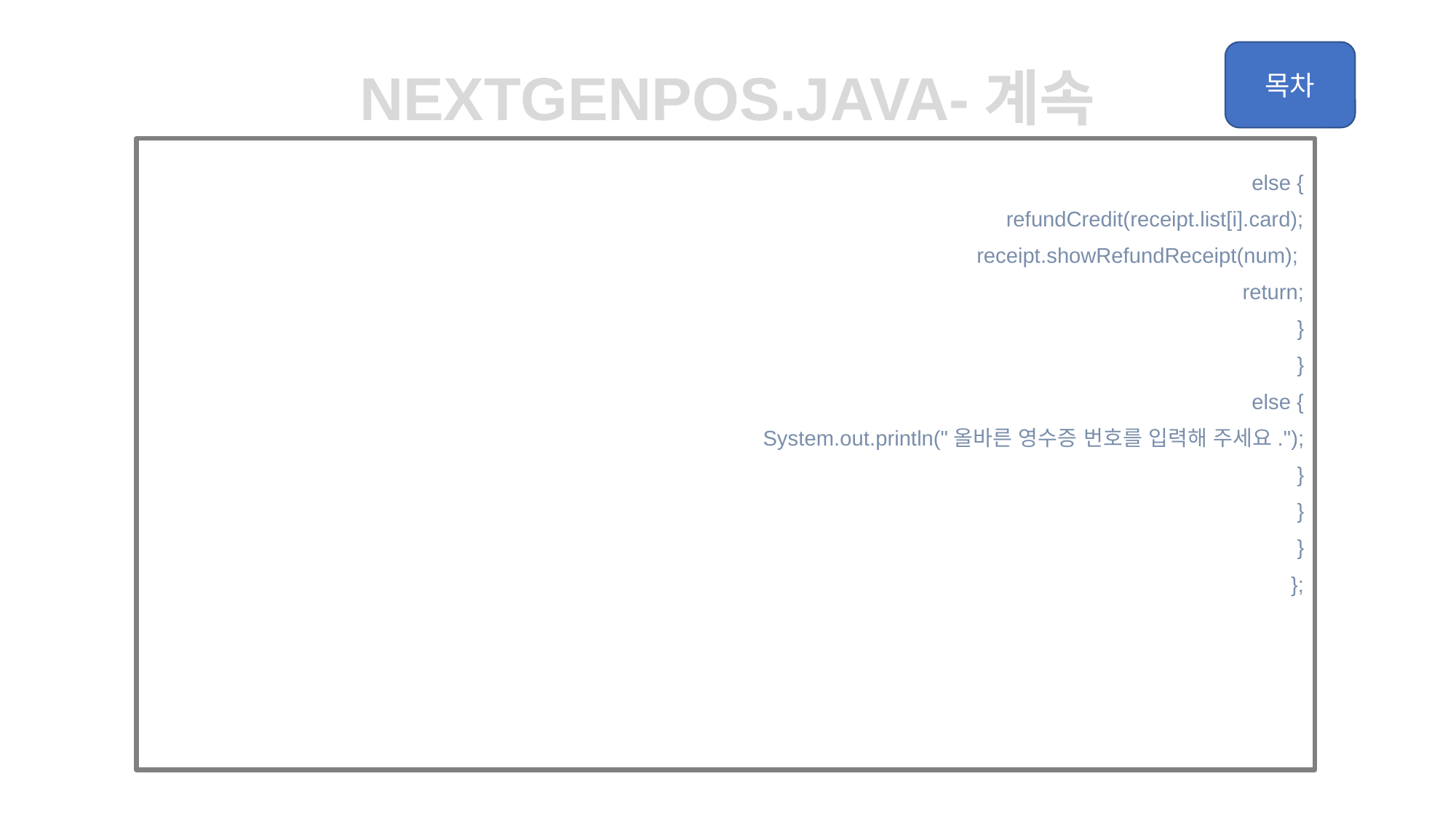

Nextgenpos.java-계속

					else {
						refundCredit(receipt.list[i].card);
						receipt.showRefundReceipt(num);
						return;
					}
				}
				else {
					System.out.println("올바른 영수증 번호를 입력해 주세요.");
				}
			}
		}
	};